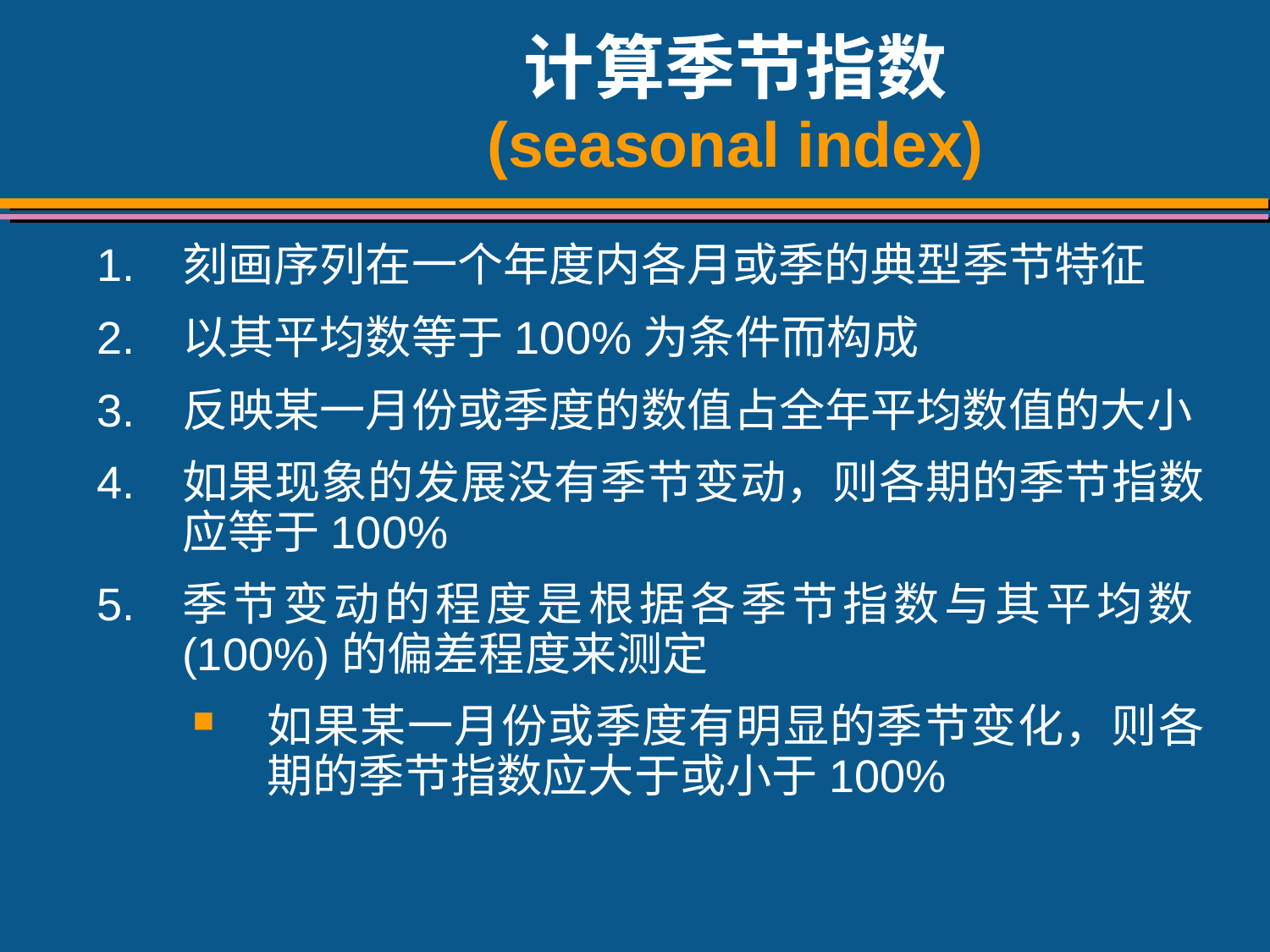

# 计算季节指数 (seasonal index)
刻画序列在一个年度内各月或季的典型季节特征
以其平均数等于100%为条件而构成
反映某一月份或季度的数值占全年平均数值的大小
如果现象的发展没有季节变动，则各期的季节指数应等于100%
季节变动的程度是根据各季节指数与其平均数(100%)的偏差程度来测定
如果某一月份或季度有明显的季节变化，则各期的季节指数应大于或小于100%